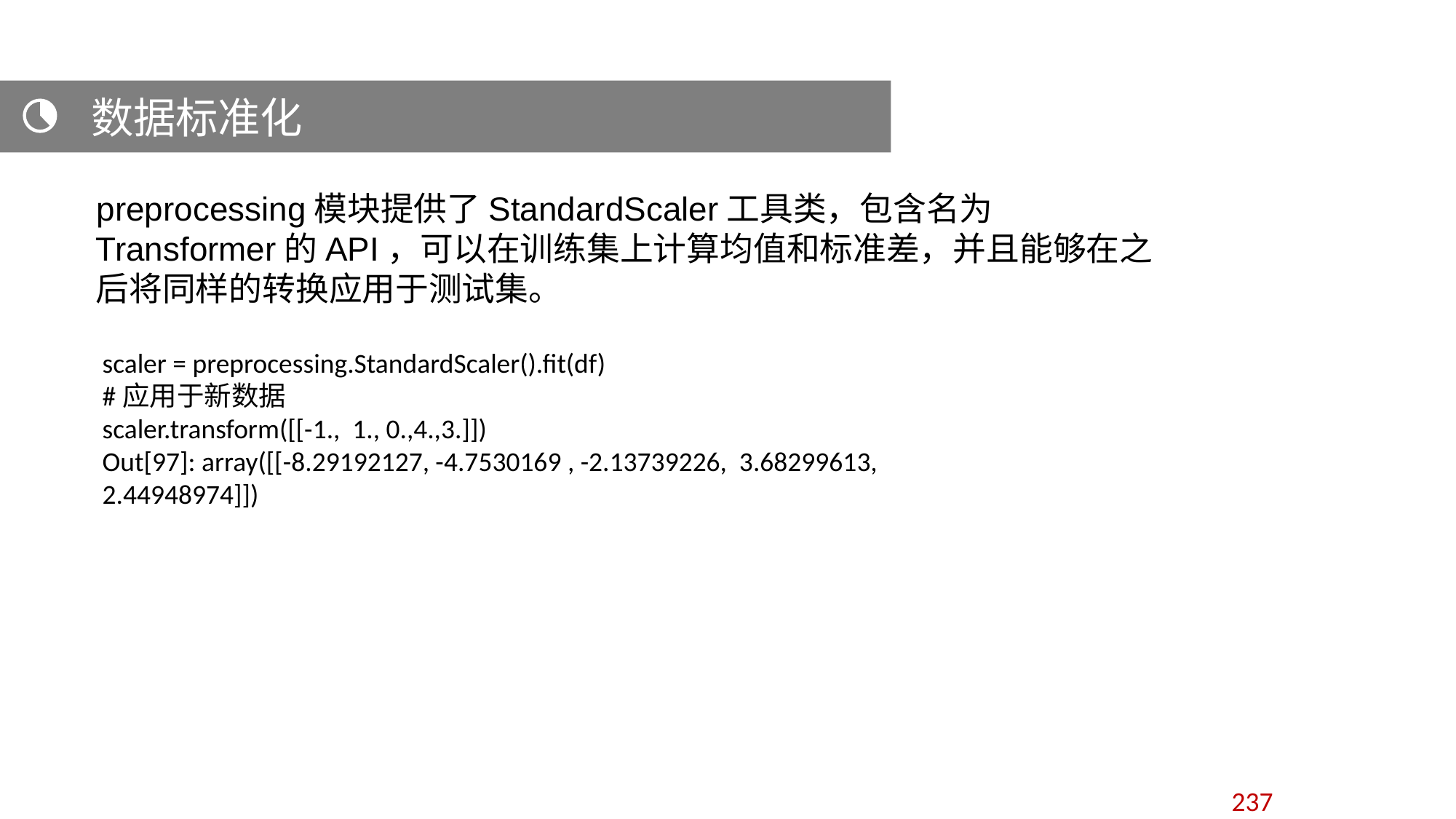

数据标准化

   preprocessing模块提供了StandardScaler工具类，包含名为Transformer的API，可以在训练集上计算均值和标准差，并且能够在之后将同样的转换应用于测试集。
scaler = preprocessing.StandardScaler().fit(df)
#应用于新数据
scaler.transform([[-1.,  1., 0.,4.,3.]])
Out[97]: array([[-8.29192127, -4.7530169 , -2.13739226,  3.68299613,  2.44948974]])

237